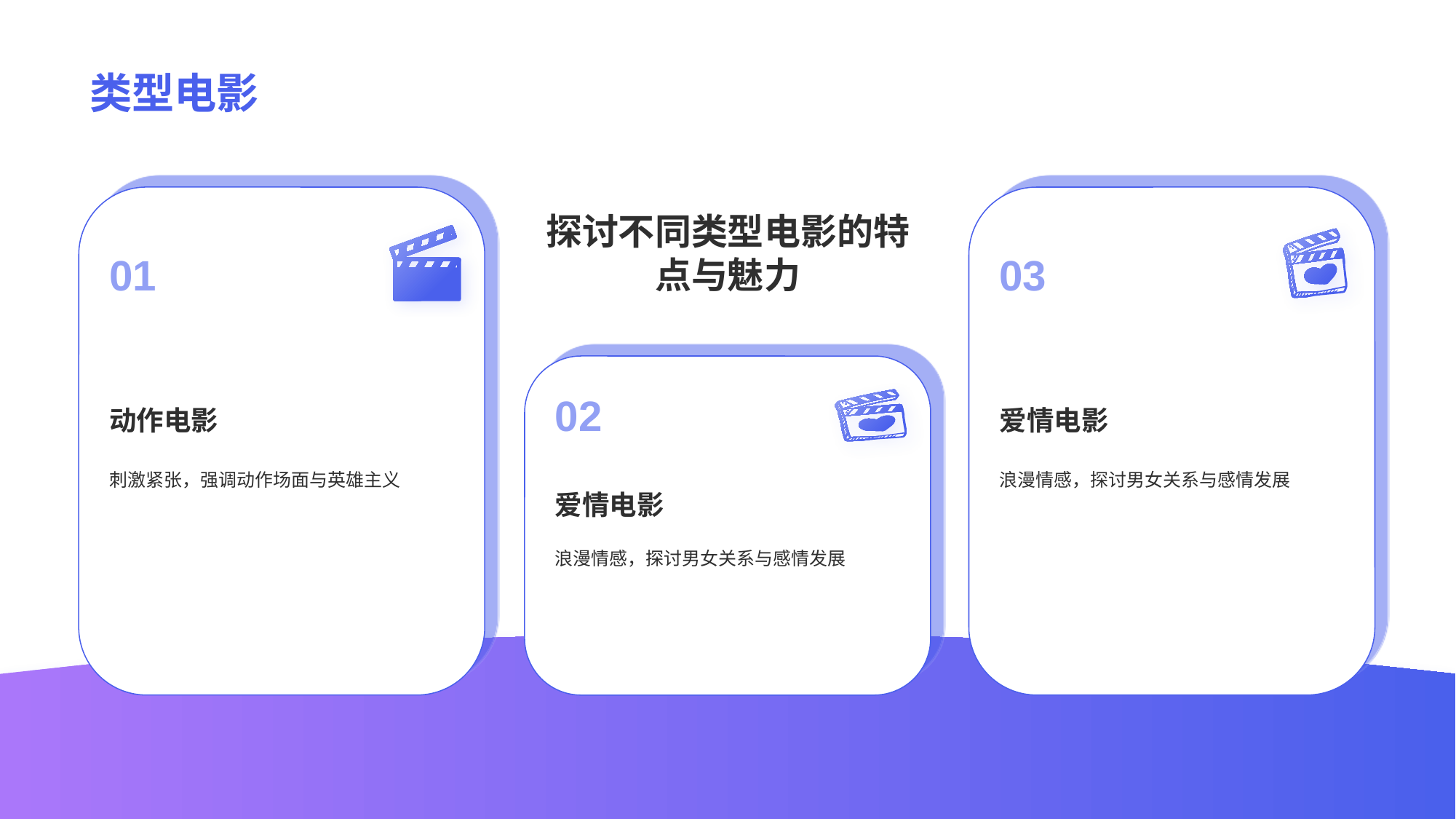

# 类型电影
探讨不同类型电影的特点与魅力

01

动作电影
刺激紧张，强调动作场面与英雄主义

03

爱情电影
浪漫情感，探讨男女关系与感情发展

02

爱情电影
浪漫情感，探讨男女关系与感情发展